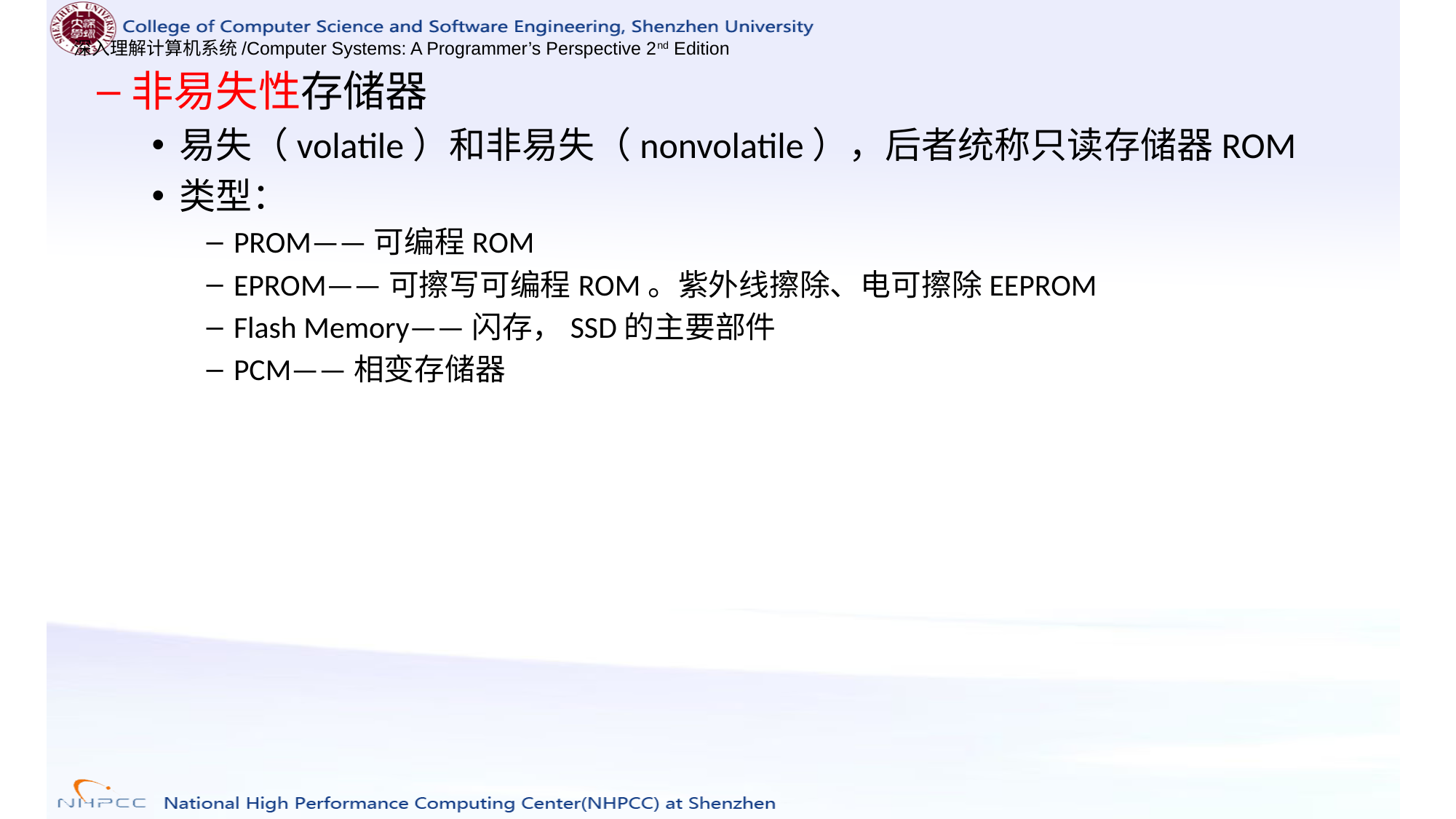

非易失性存储器
易失（volatile）和非易失（nonvolatile），后者统称只读存储器ROM
类型：
PROM——可编程ROM
EPROM——可擦写可编程ROM。紫外线擦除、电可擦除EEPROM
Flash Memory——闪存，SSD的主要部件
PCM——相变存储器

9